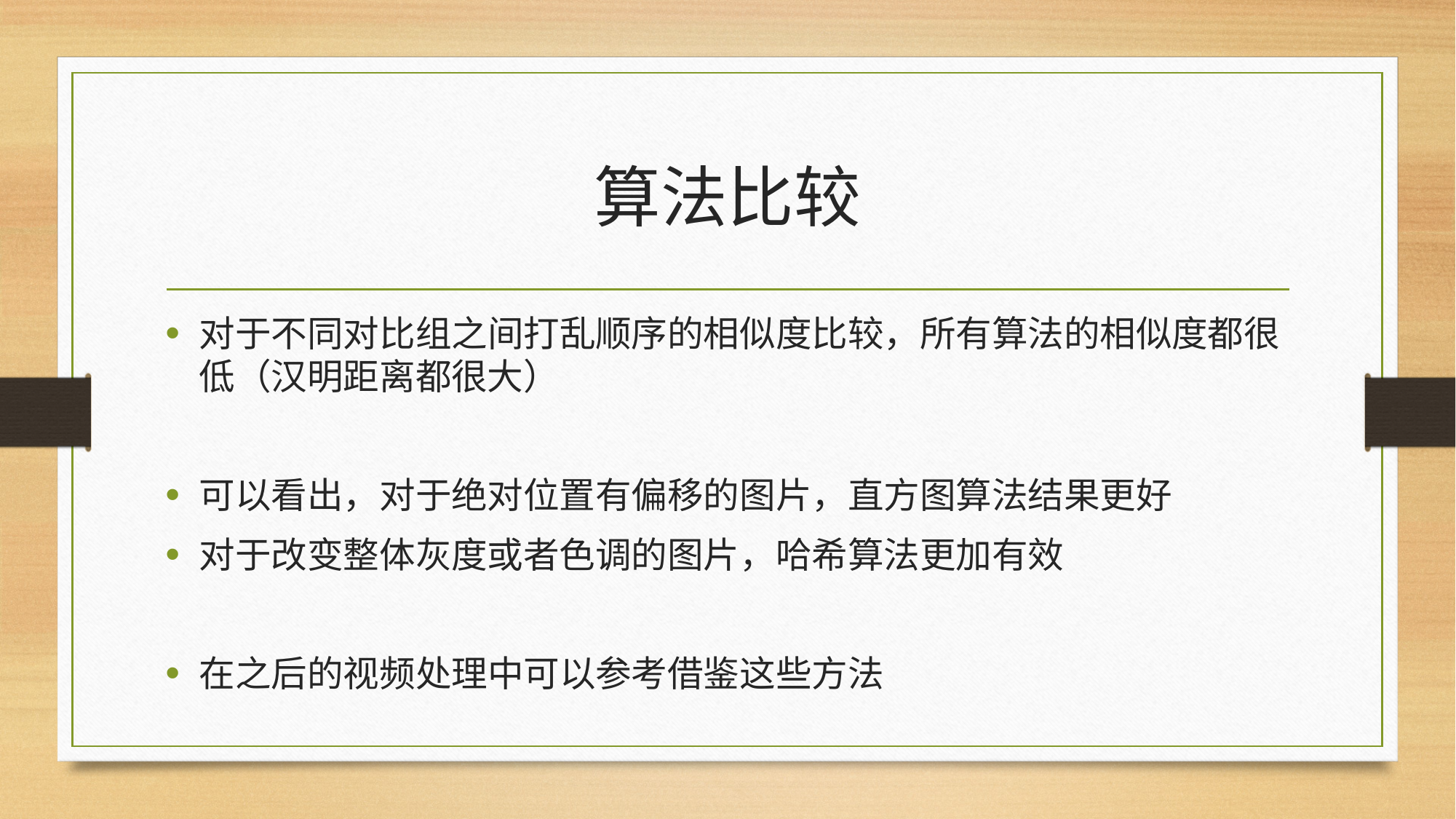

# 算法比较
对于不同对比组之间打乱顺序的相似度比较，所有算法的相似度都很低（汉明距离都很大）

可以看出，对于绝对位置有偏移的图片，直方图算法结果更好
对于改变整体灰度或者色调的图片，哈希算法更加有效

在之后的视频处理中可以参考借鉴这些方法